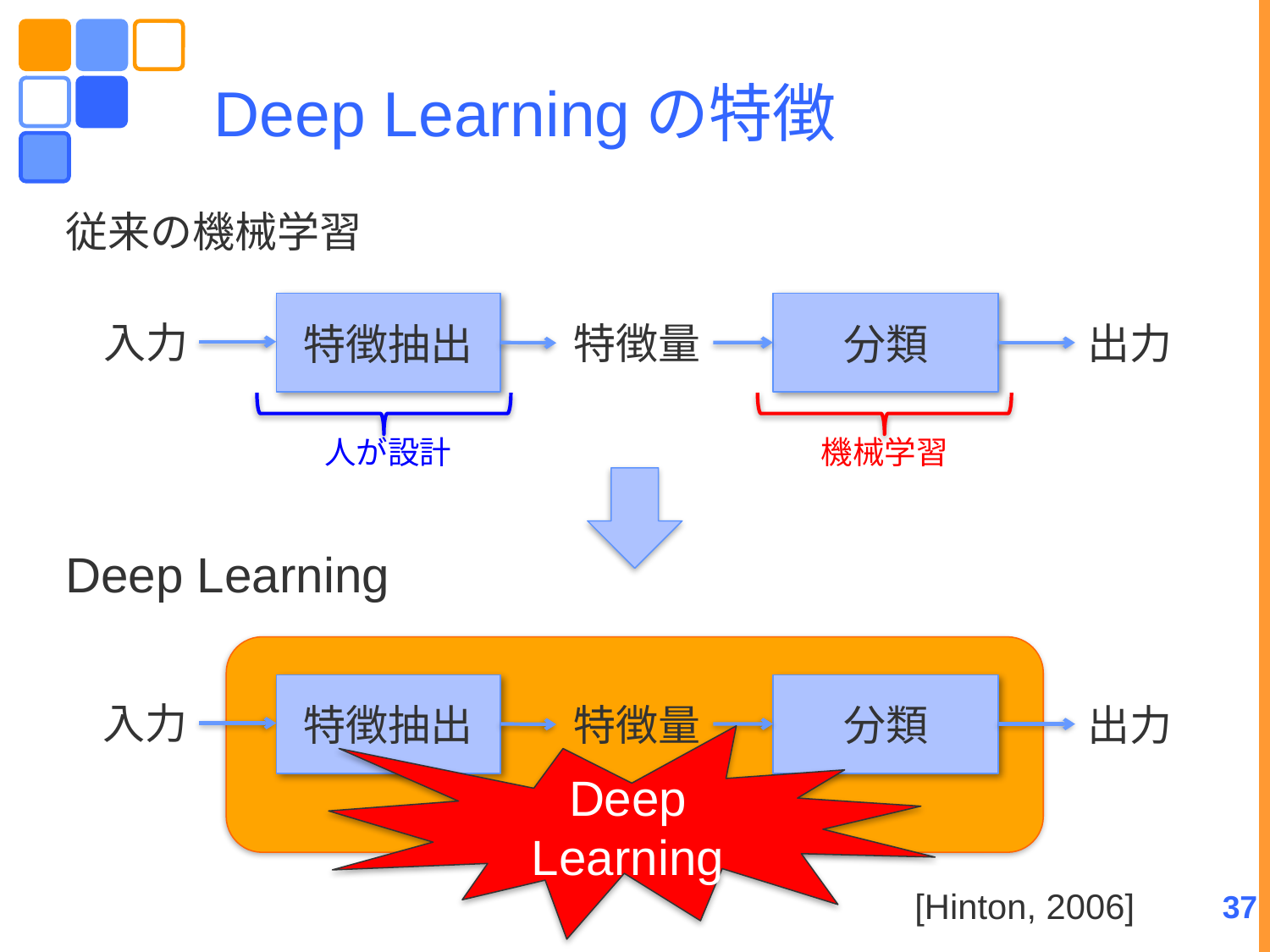

# Deep Learningの特徴
従来の機械学習

特徴抽出
分類
入力
特徴量
出力
人が設計
機械学習

Deep Learning

特徴抽出
分類
入力
特徴量
出力
Deep Learning
[Hinton, 2006]